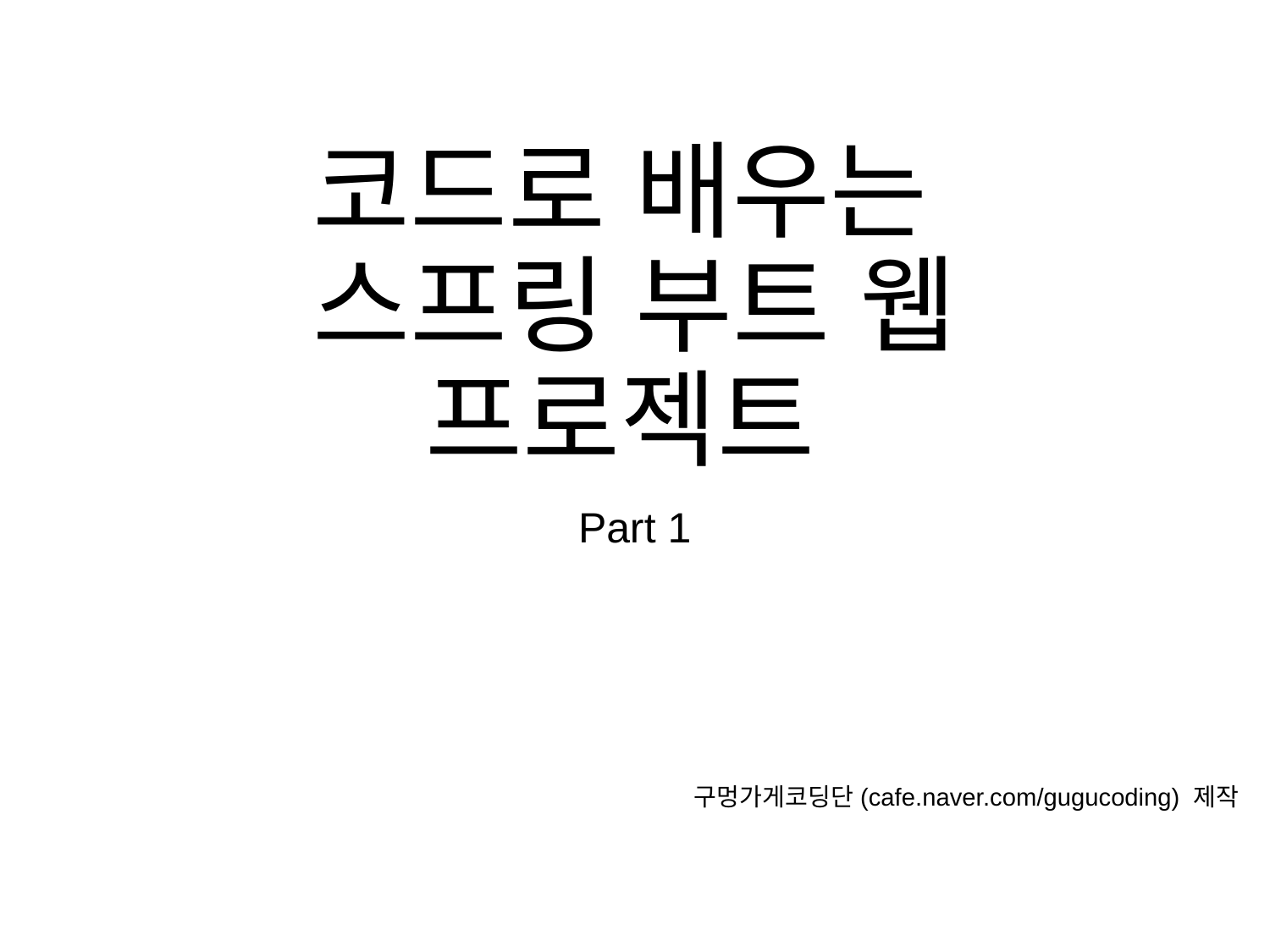

# 코드로 배우는 스프링 부트 웹 프로젝트
Part 1
구멍가게코딩단(cafe.naver.com/gugucoding) 제작